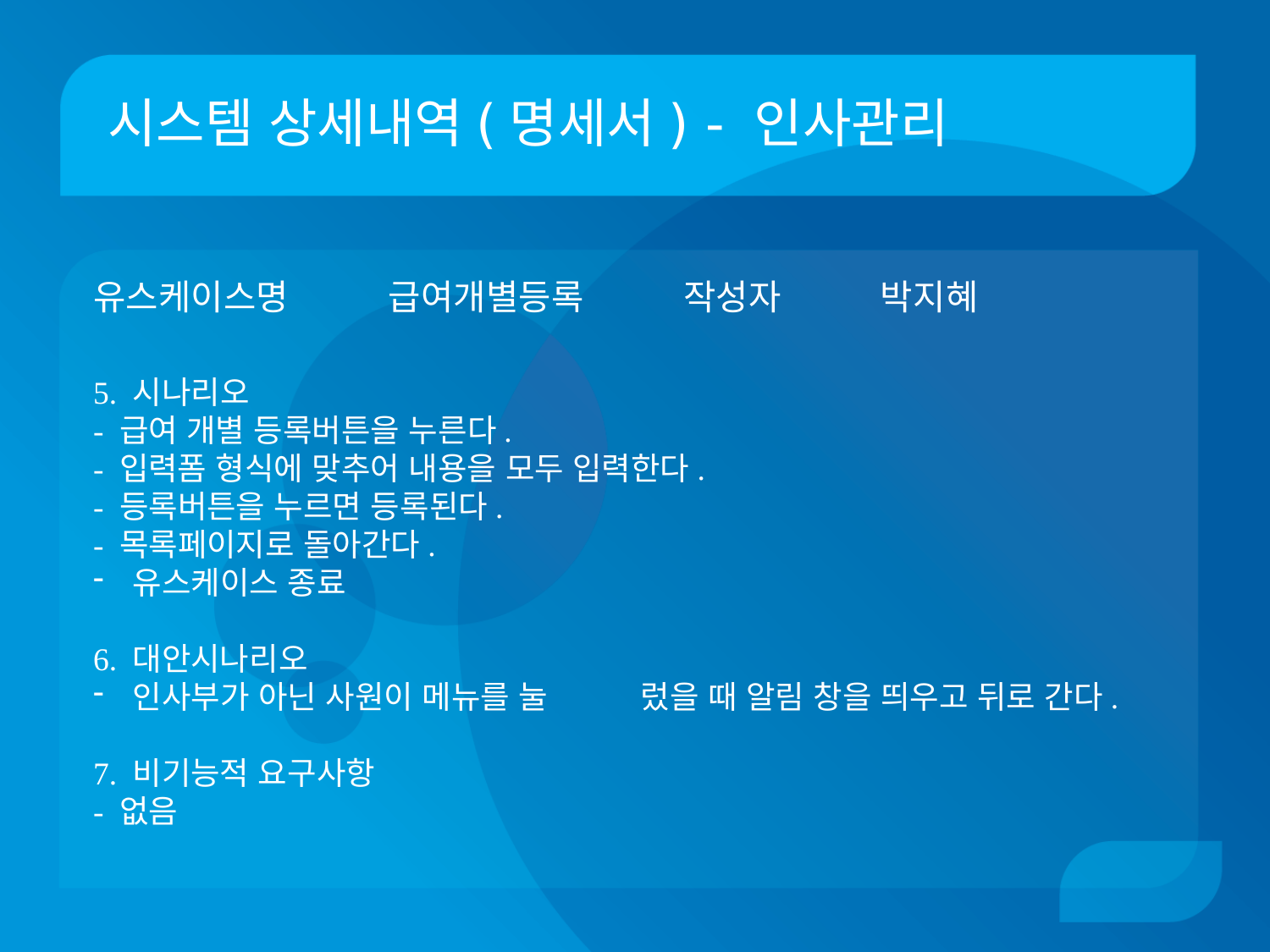

# 시스템 상세내역(명세서) - 인사관리
유스케이스명          급여개별등록          작성자          박지혜
5. 시나리오
- 급여 개별 등록버튼을 누른다.
- 입력폼 형식에 맞추어 내용을 모두 입력한다.
- 등록버튼을 누르면 등록된다.
- 목록페이지로 돌아간다.
유스케이스 종료

6. 대안시나리오
인사부가 아닌 사원이 메뉴를 눌	렀을 때 알림 창을 띄우고 뒤로 간다.

7. 비기능적 요구사항
- 없음